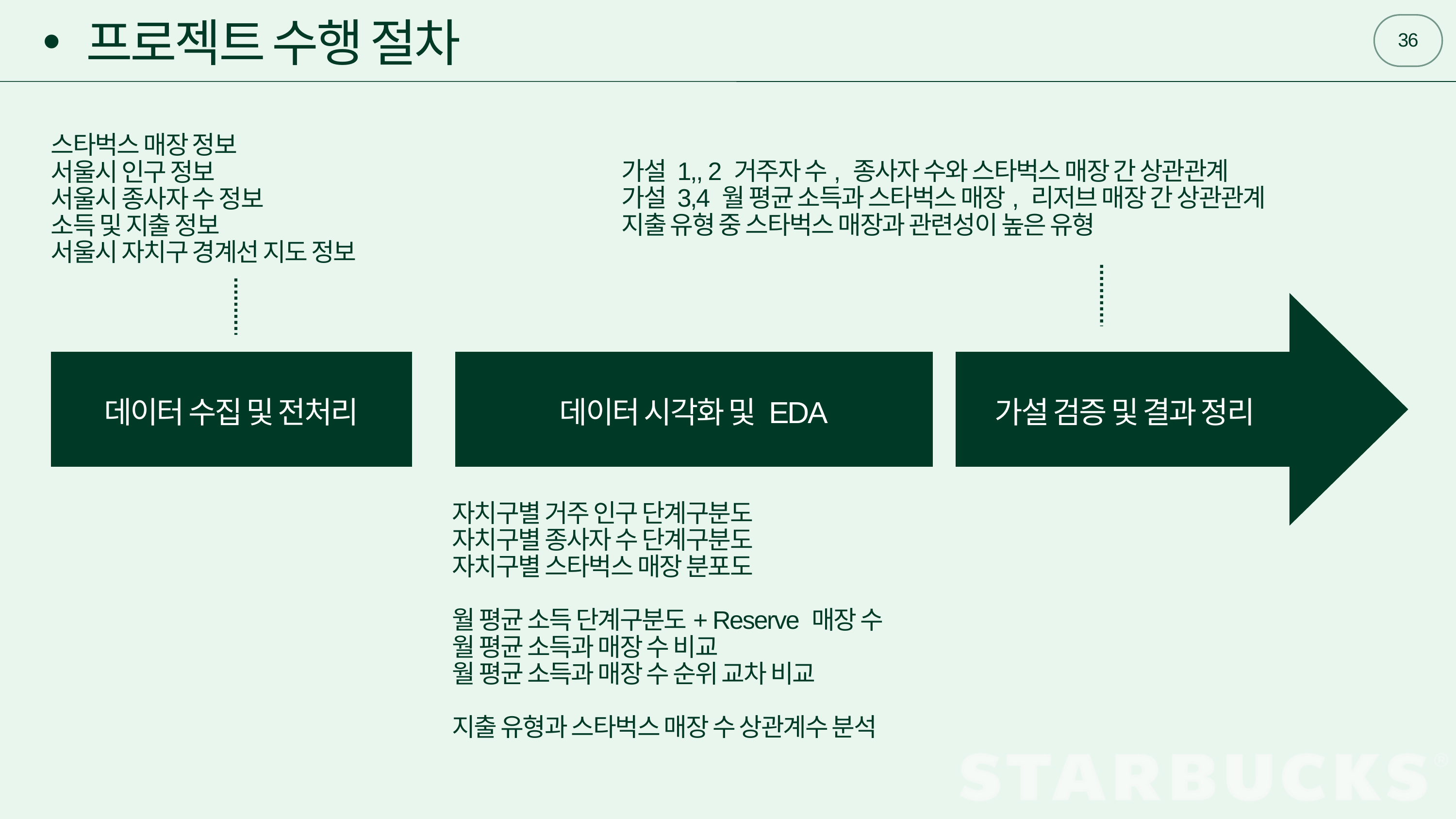

36
프로젝트 수행 절차

스타벅스 매장 정보
서울시 인구 정보
서울시 종사자 수 정보
소득 및 지출 정보
서울시 자치구 경계선 지도 정보

가설 1,, 2 거주자 수, 종사자 수와 스타벅스 매장 간 상관관계
가설 3,4 월 평균 소득과 스타벅스 매장, 리저브 매장 간 상관관계
지출 유형 중 스타벅스 매장과 관련성이 높은 유형

가설 검증 및 결과 정리

데이터 수집 및 전처리

데이터 시각화 및 EDA
자치구별 거주 인구 단계구분도
자치구별 종사자 수 단계구분도
자치구별 스타벅스 매장 분포도

월 평균 소득 단계구분도+ Reserve 매장 수
월 평균 소득과 매장 수 비교
월 평균 소득과 매장 수 순위 교차 비교

지출 유형과 스타벅스 매장 수 상관계수 분석